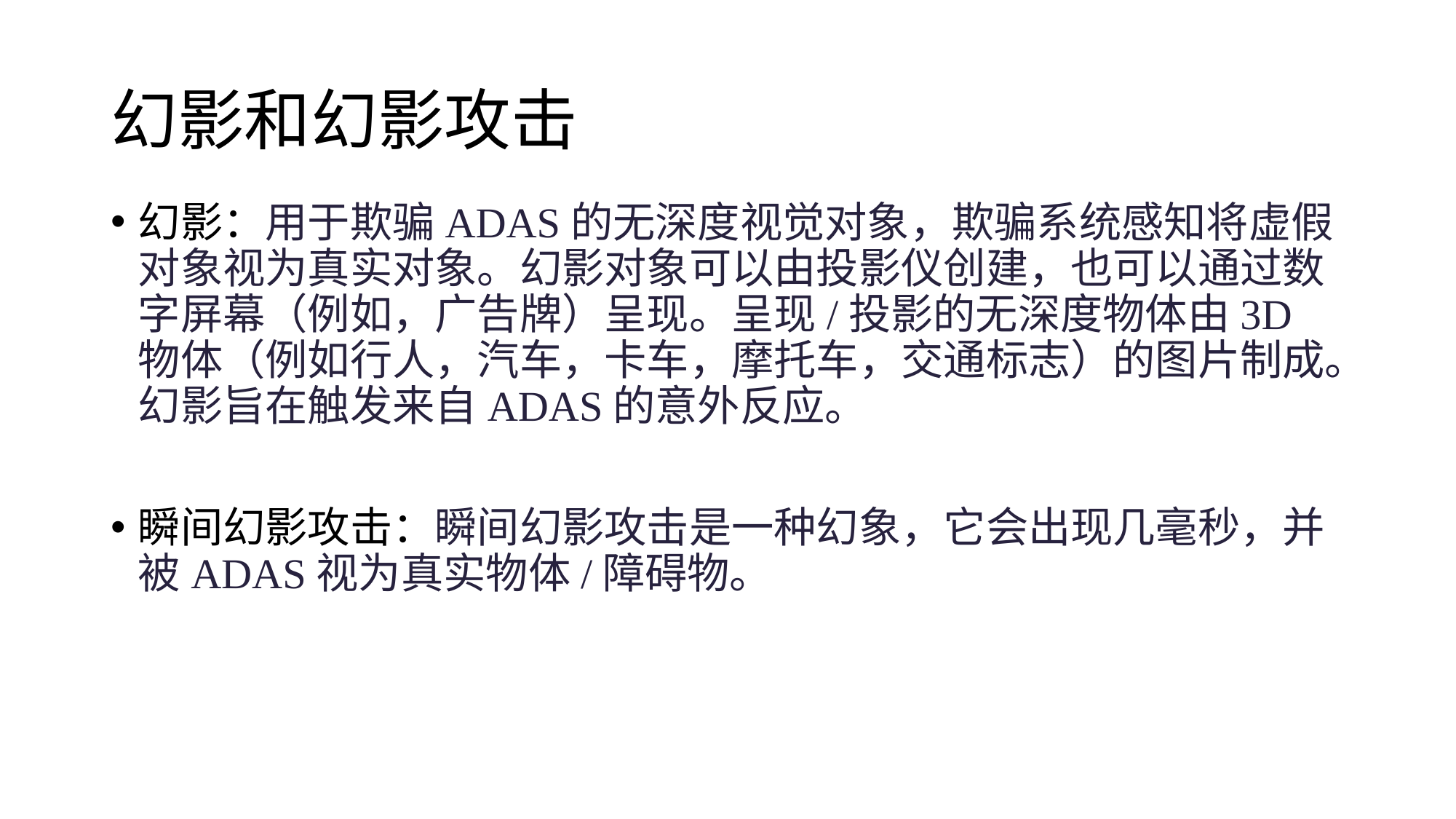

# 幻影和幻影攻击
幻影：用于欺骗ADAS的无深度视觉对象，欺骗系统感知将虚假对象视为真实对象。幻影对象可以由投影仪创建，也可以通过数字屏幕（例如，广告牌）呈现。呈现/投影的无深度物体由3D物体（例如行人，汽车，卡车，摩托车，交通标志）的图片制成。幻影旨在触发来自ADAS的意外反应。

瞬间幻影攻击：瞬间幻影攻击是一种幻象，它会出现几毫秒，并被ADAS视为真实物体/障碍物。